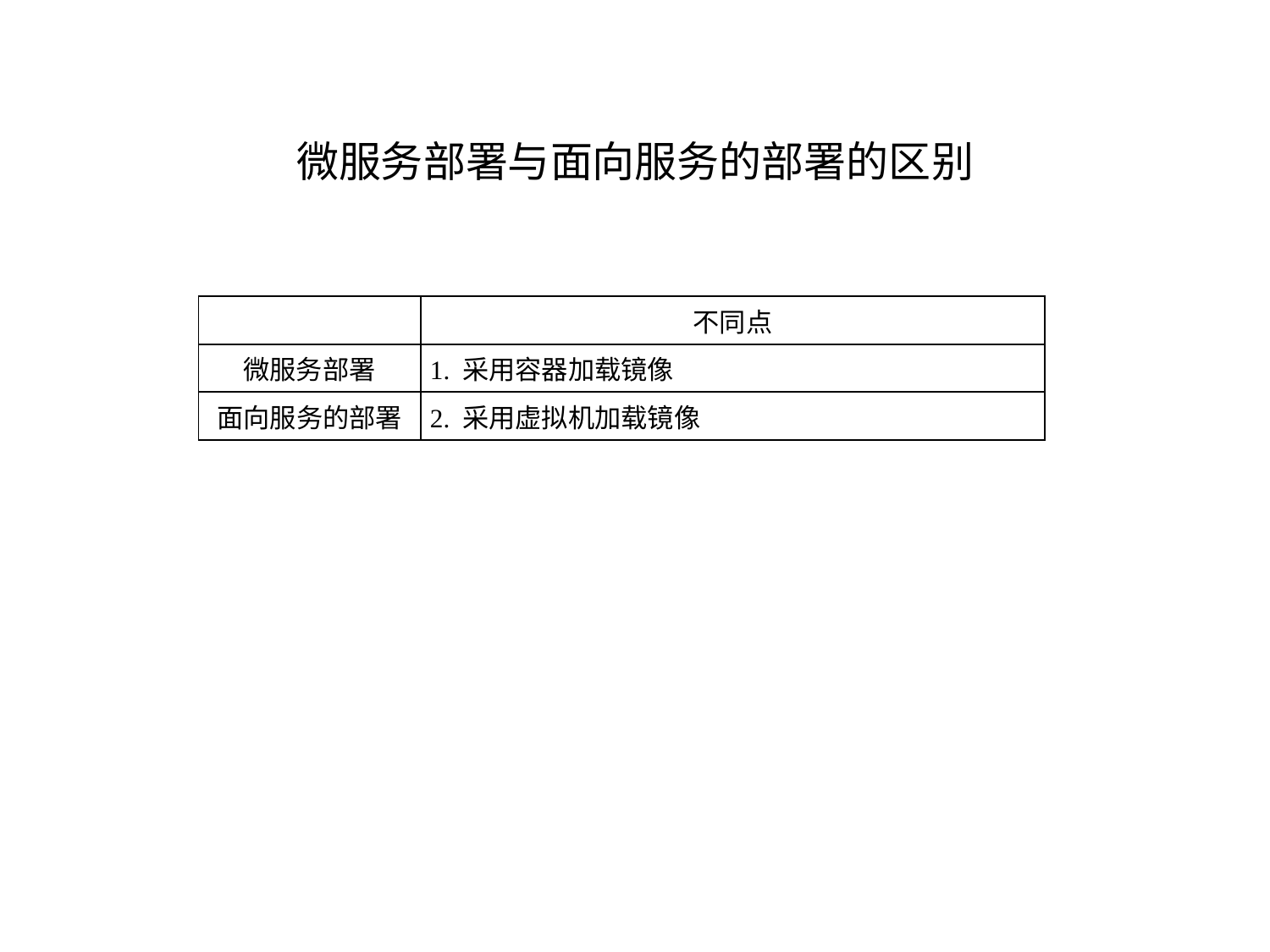

# 微服务部署与面向服务的部署的区别
|  | 不同点 |
| --- | --- |
| 微服务部署 | 1. 采用容器加载镜像 |
| 面向服务的部署 | 2. 采用虚拟机加载镜像 |